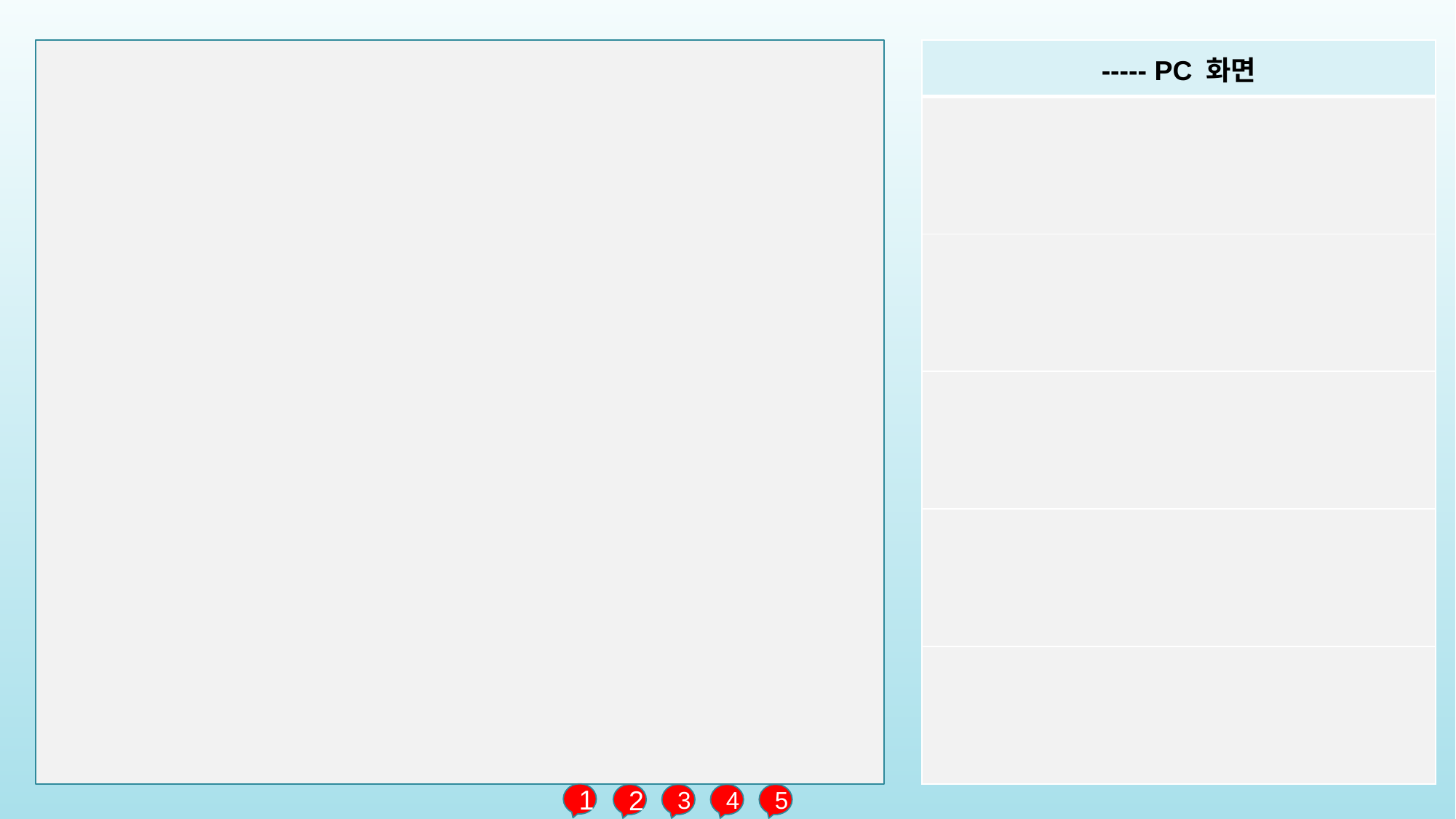

| ----- PC 화면 |
| --- |
|  |
|  |
|  |
|  |
|  |
1
2
3
4
5